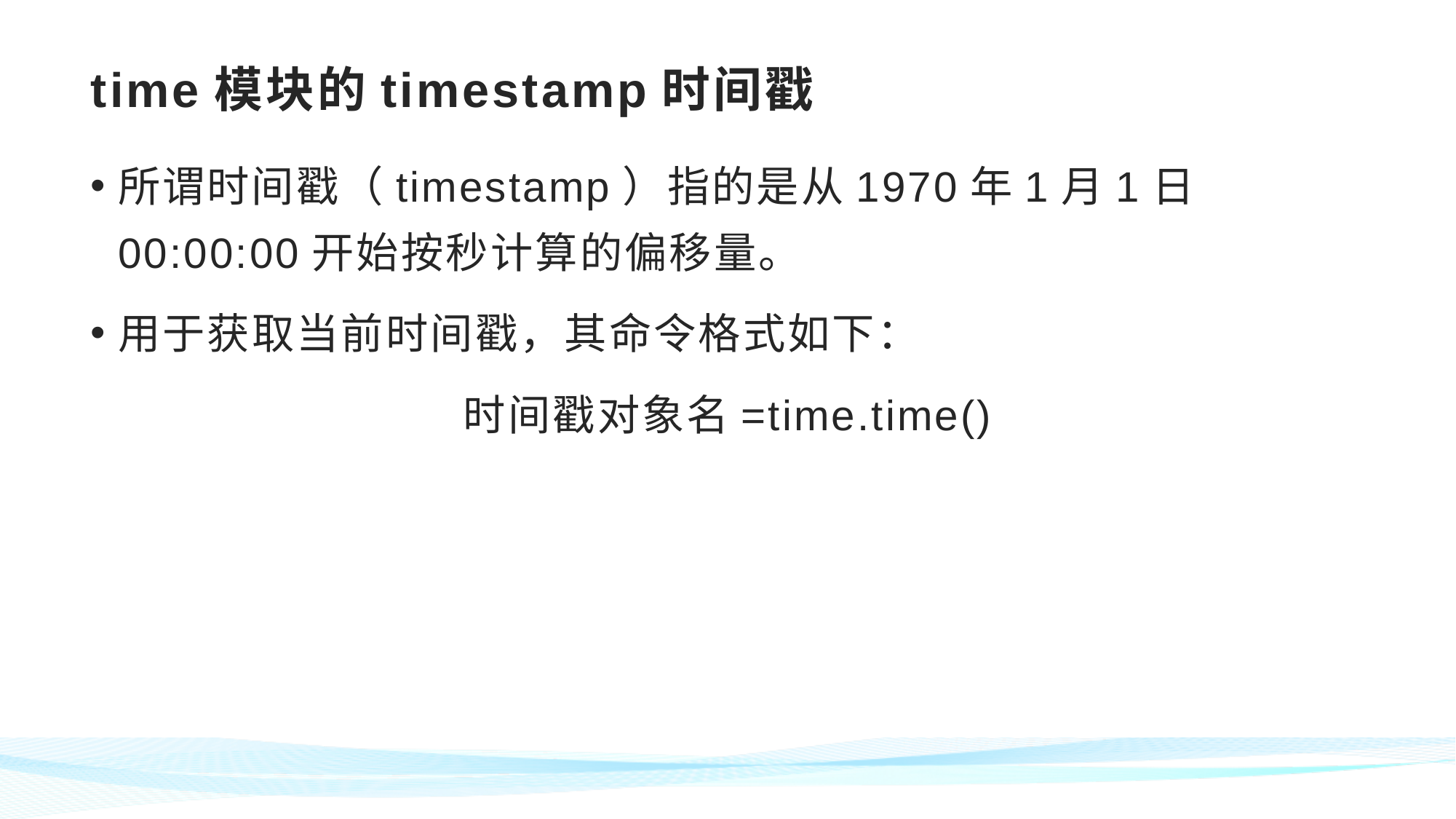

# time模块的timestamp时间戳
所谓时间戳（timestamp）指的是从1970年1月1日00:00:00开始按秒计算的偏移量。
用于获取当前时间戳，其命令格式如下：
时间戳对象名=time.time()